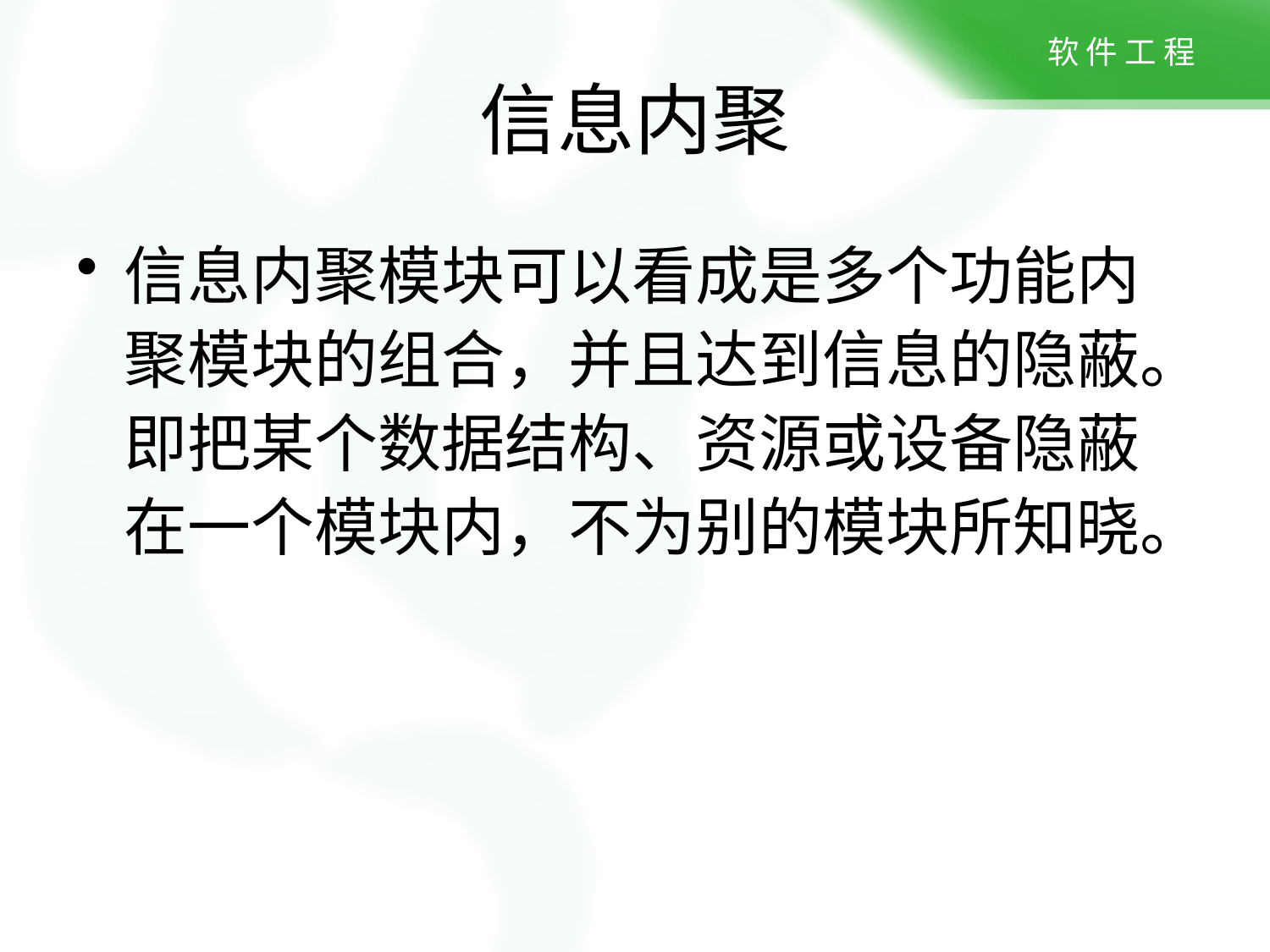

信息内聚
信息内聚模块可以看成是多个功能内聚模块的组合，并且达到信息的隐蔽。即把某个数据结构、资源或设备隐蔽在一个模块内，不为别的模块所知晓。